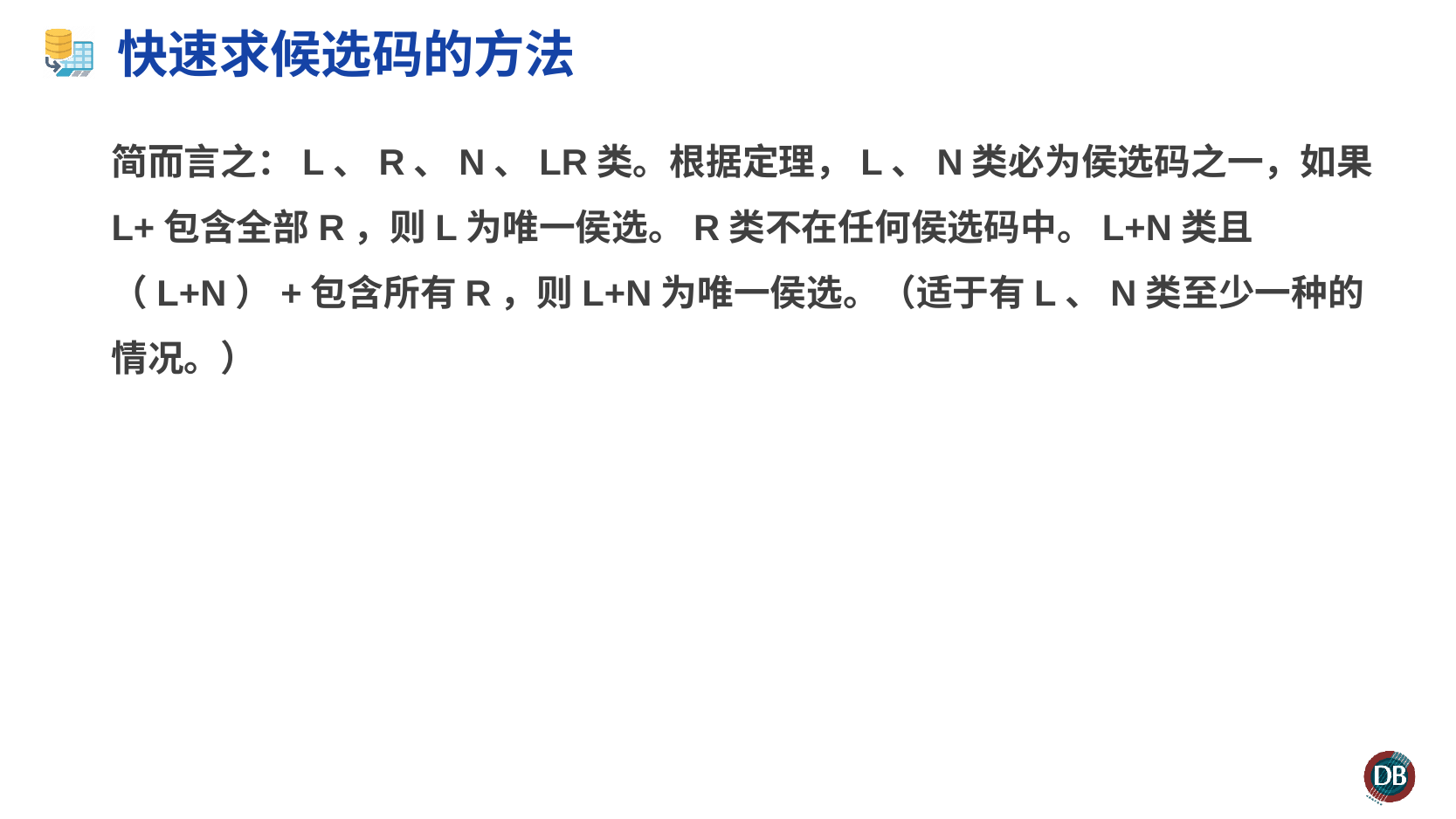

# 快速求候选码的方法
简而言之：L、R、N、LR类。根据定理，L、N类必为侯选码之一，如果L+包含全部R，则L为唯一侯选。R类不在任何侯选码中。L+N类且（L+N）+包含所有R，则L+N为唯一侯选。（适于有L、N类至少一种的情况。）